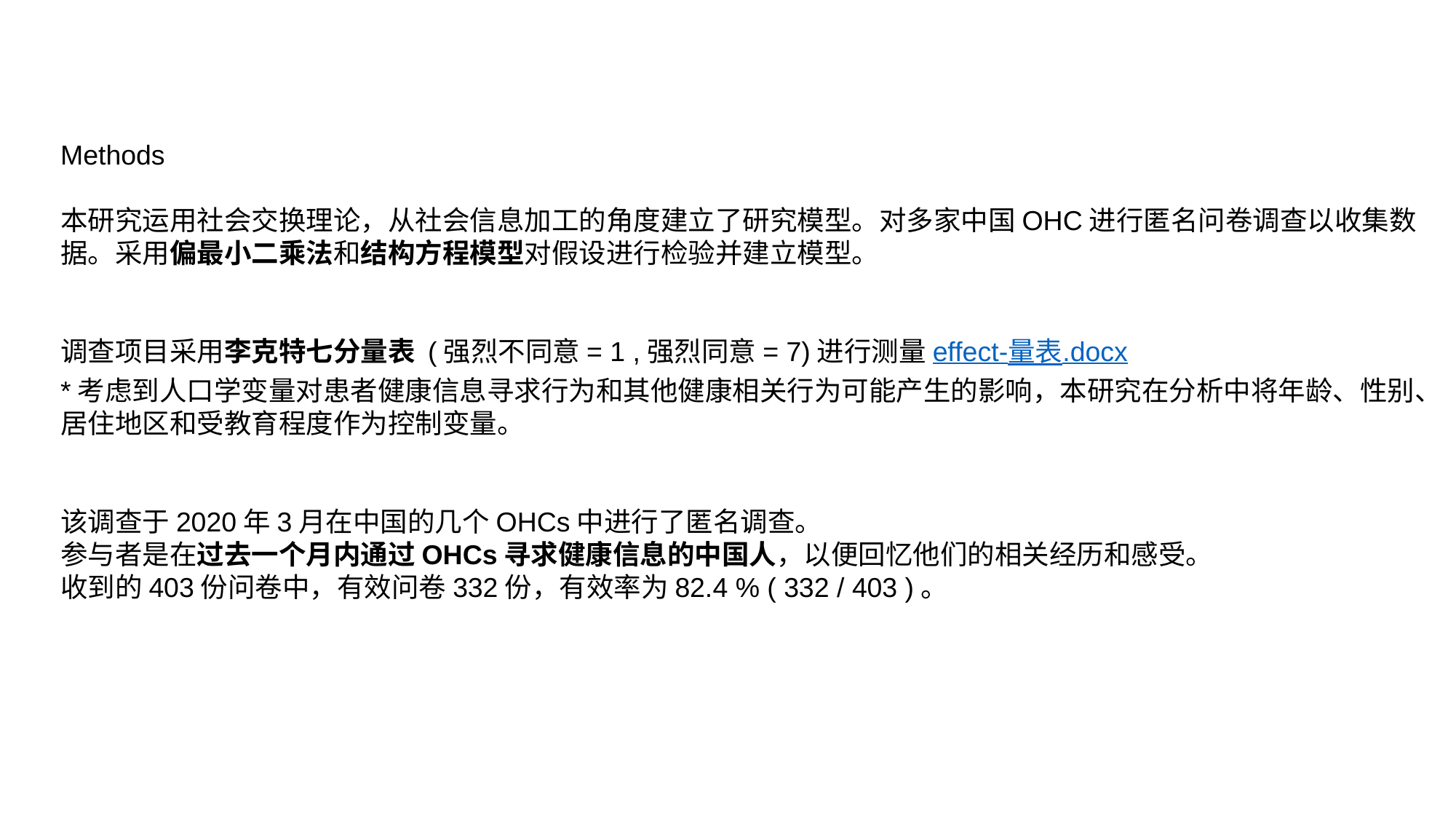

Methods

本研究运用社会交换理论，从社会信息加工的角度建立了研究模型。对多家中国OHC进行匿名问卷调查以收集数据。采用偏最小二乘法和结构方程模型对假设进行检验并建立模型。

调查项目采用李克特七分量表 (强烈不同意= 1 ,强烈同意= 7)进行测量effect-量表.docx
*考虑到人口学变量对患者健康信息寻求行为和其他健康相关行为可能产生的影响，本研究在分析中将年龄、性别、居住地区和受教育程度作为控制变量。

该调查于2020年3月在中国的几个OHCs中进行了匿名调查。
参与者是在过去一个月内通过OHCs寻求健康信息的中国人，以便回忆他们的相关经历和感受。
收到的403份问卷中，有效问卷332份，有效率为82.4 % ( 332 / 403 )。